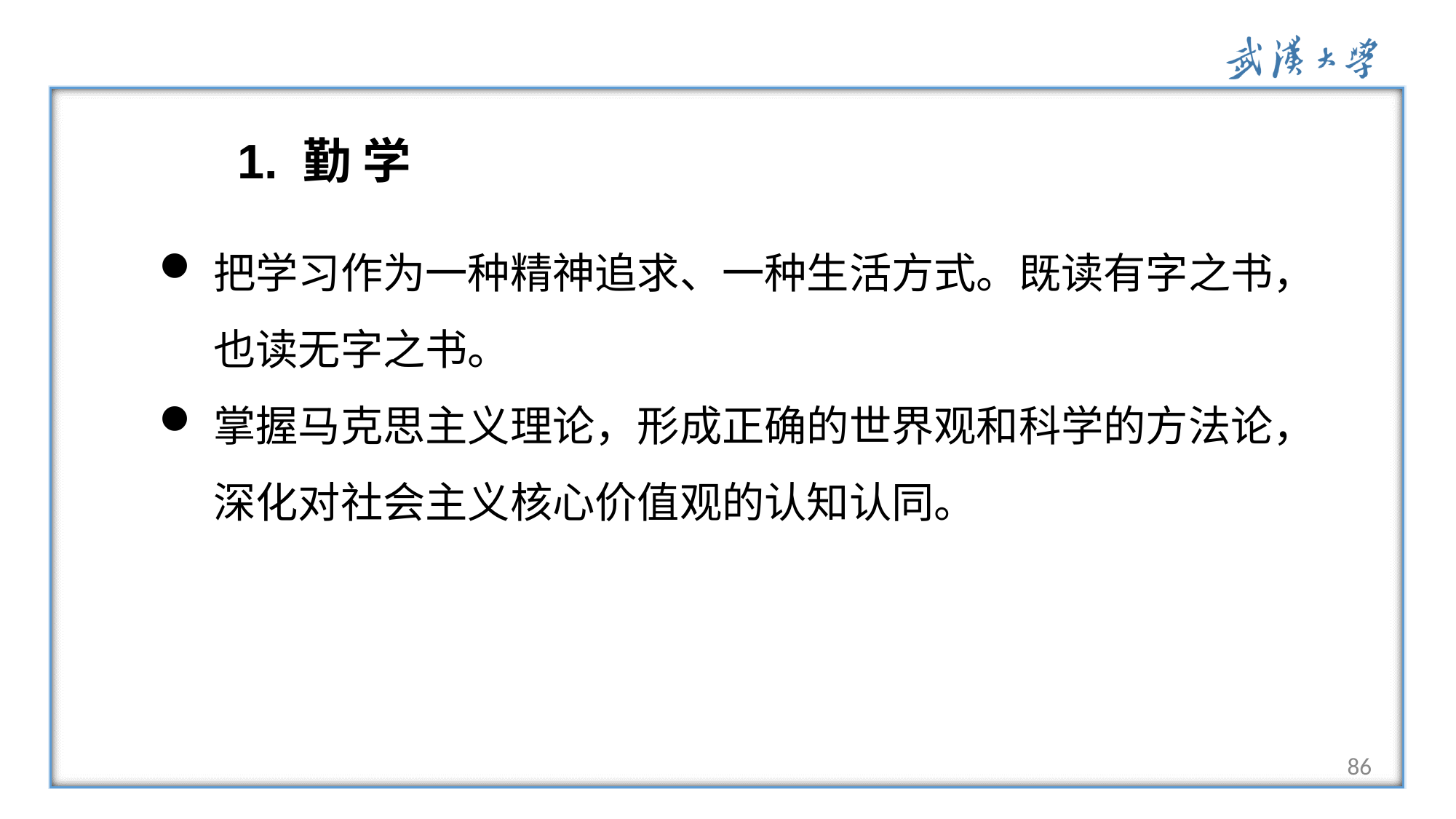

1. 勤 学
把学习作为一种精神追求、一种生活方式。既读有字之书，也读无字之书。
掌握马克思主义理论，形成正确的世界观和科学的方法论，深化对社会主义核心价值观的认知认同。

86